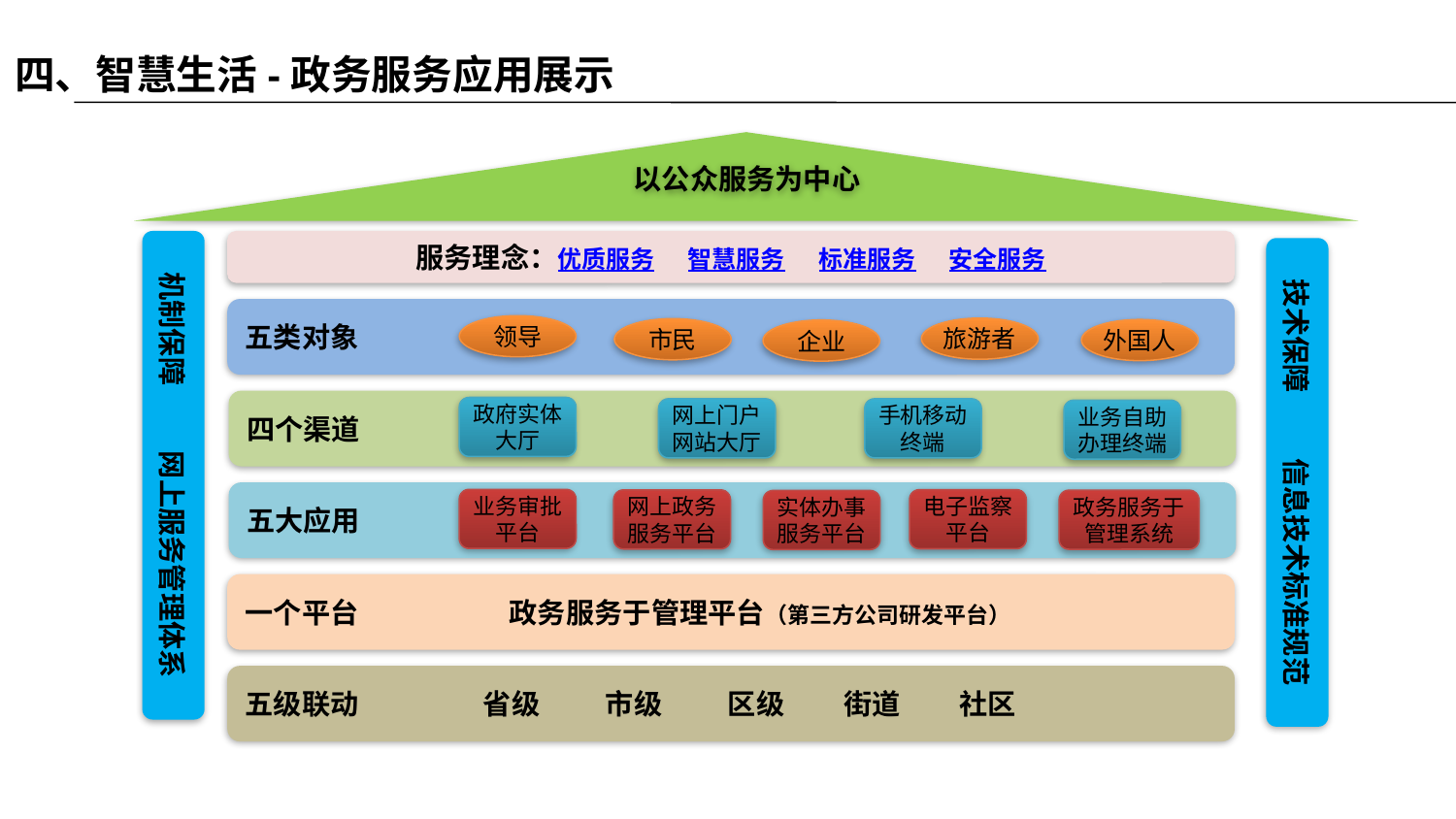

四、智慧生活-政务服务应用展示

以公众服务为中心
机制保障          网上服务管理体系
服务理念：优质服务      智慧服务      标准服务      安全服务
技术保障          信息技术标准规范
五类对象
领导
旅游者
市民
外国人
企业
四个渠道
政府实体大厅
网上门户网站大厅
手机移动终端
业务自助办理终端
五大应用
业务审批平台
电子监察平台
网上政务
服务平台
政务服务于管理系统
实体办事服务平台
一个平台                       政务服务于管理平台（第三方公司研发平台）
五级联动                   省级          市级          区级         街道         社区